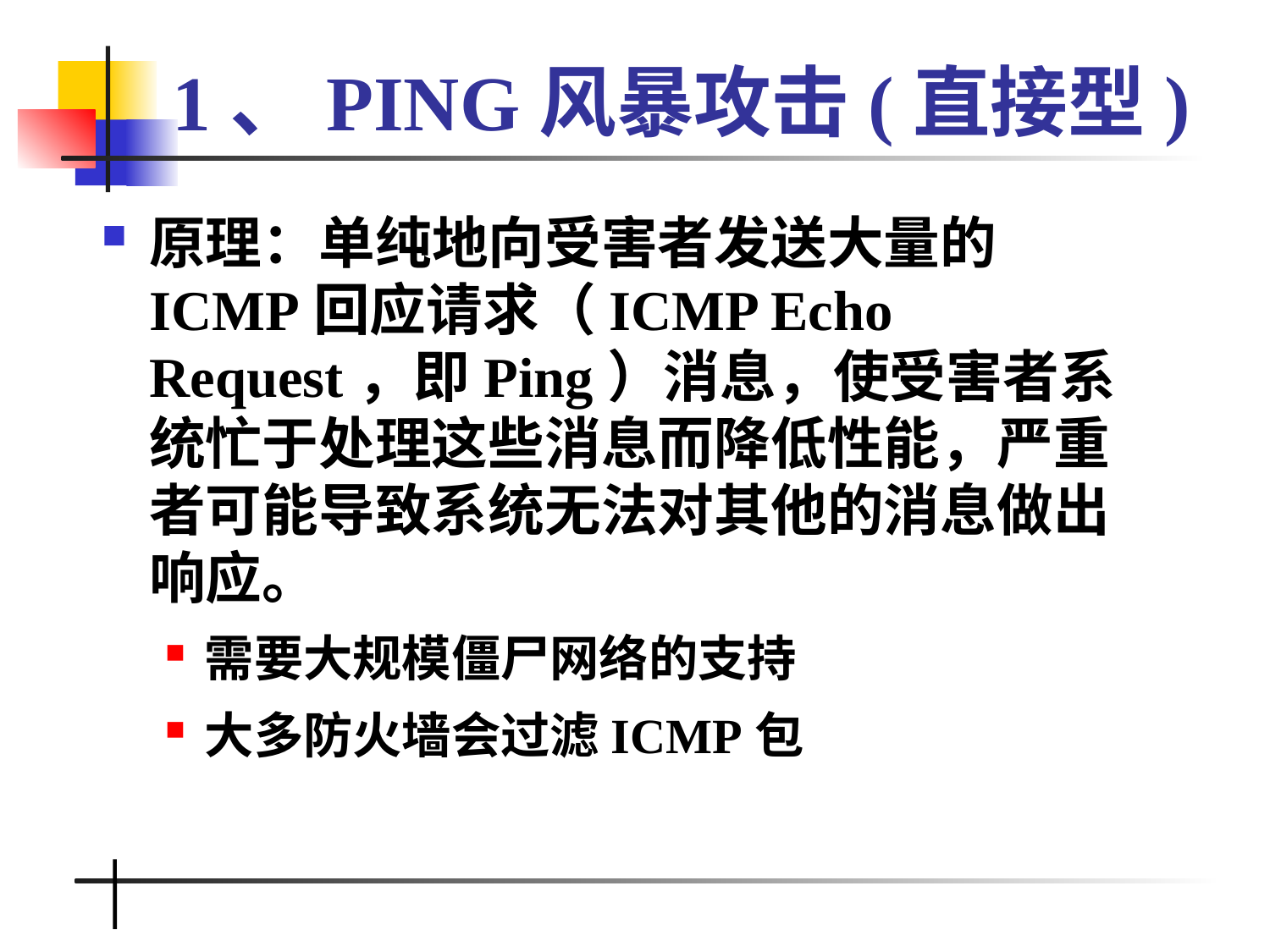

# 1、PING风暴攻击(直接型)
原理：单纯地向受害者发送大量的ICMP回应请求（ICMP Echo Request，即Ping）消息，使受害者系统忙于处理这些消息而降低性能，严重者可能导致系统无法对其他的消息做出响应。
需要大规模僵尸网络的支持
大多防火墙会过滤ICMP包